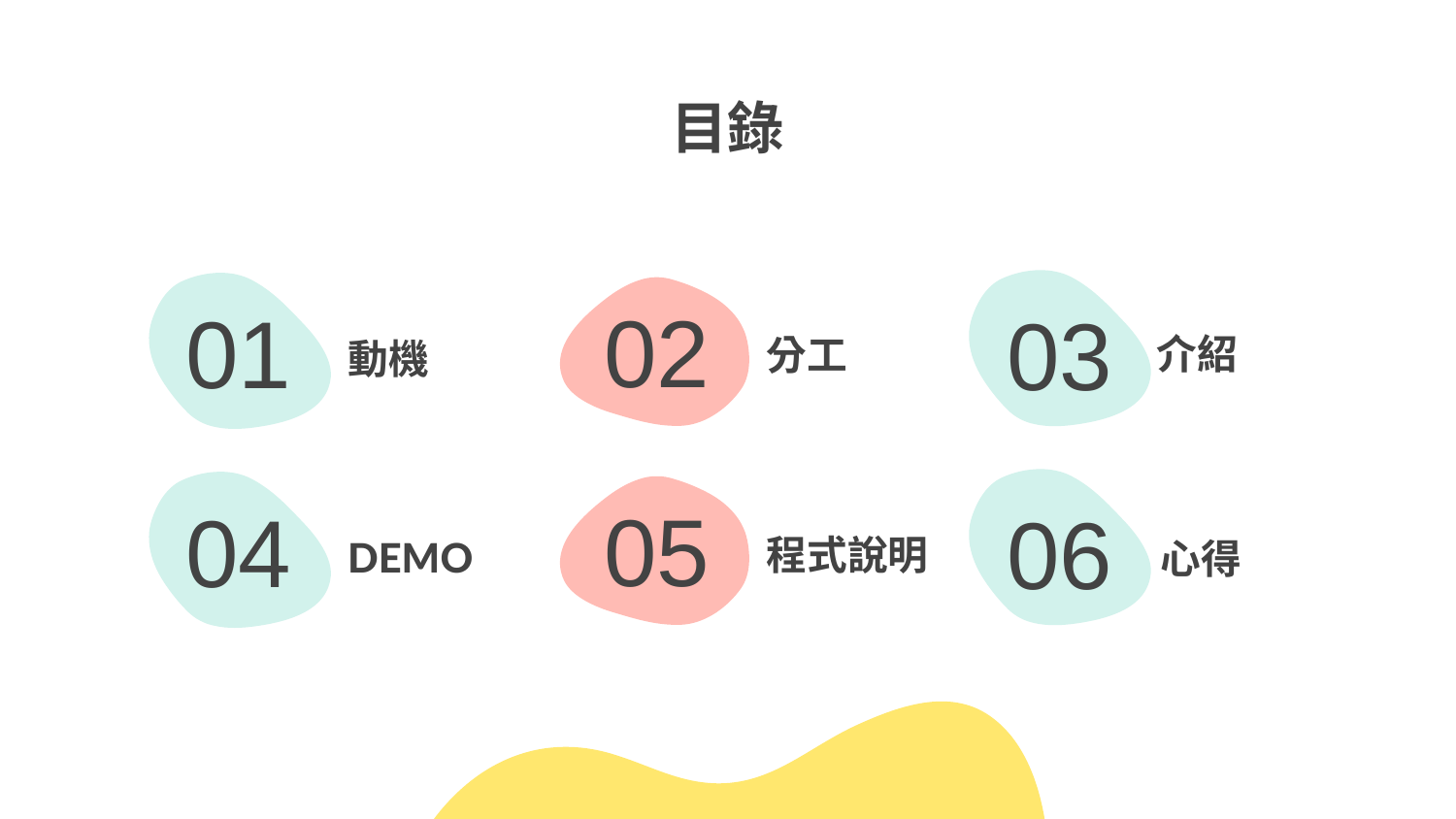

# 目錄

02
01

03

介紹
分工
動機

05
04

06

程式說明
DEMO
心得